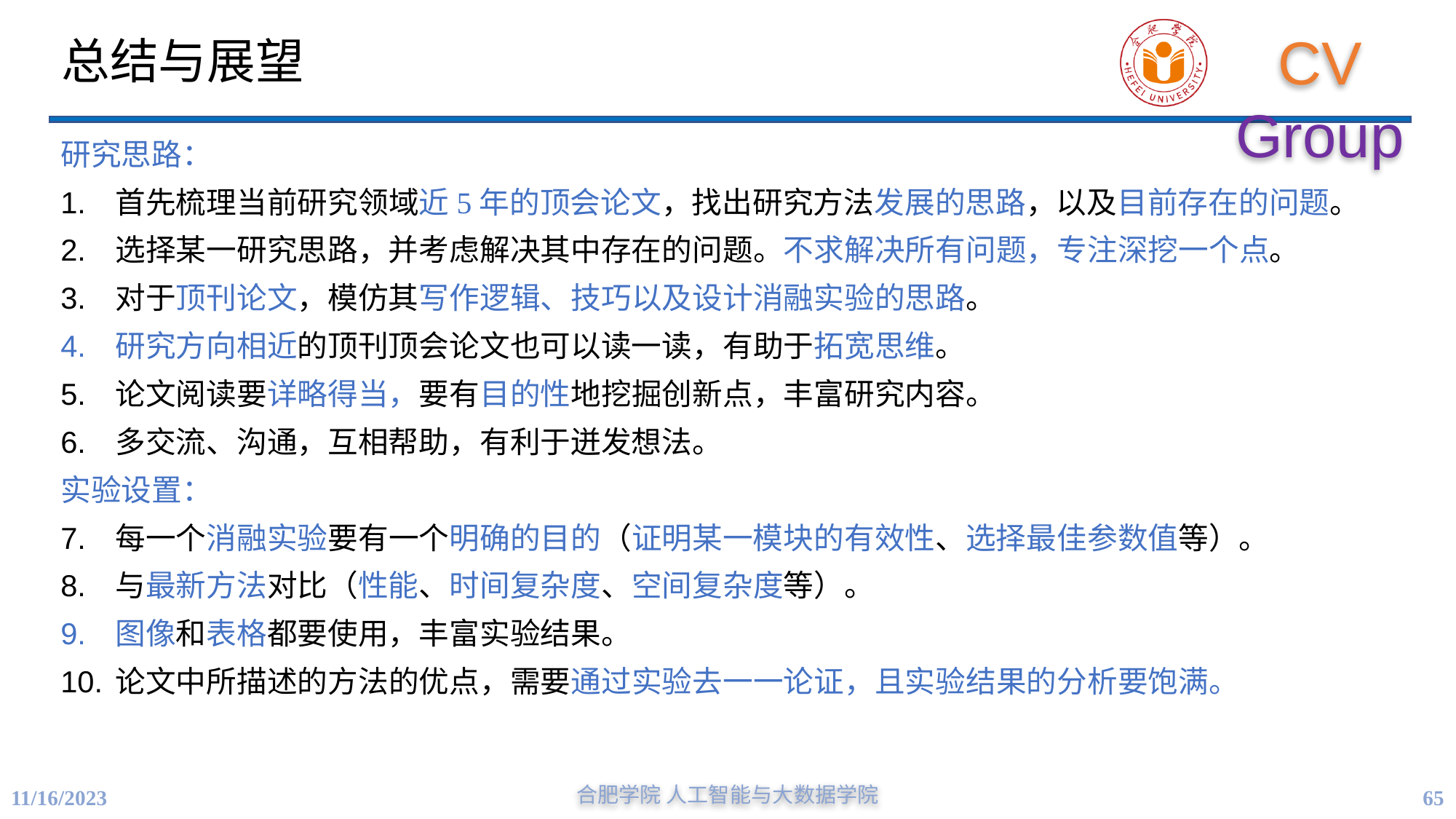

# 总结与展望
研究思路：
首先梳理当前研究领域近5年的顶会论文，找出研究方法发展的思路，以及目前存在的问题。
选择某一研究思路，并考虑解决其中存在的问题。不求解决所有问题，专注深挖一个点。
对于顶刊论文，模仿其写作逻辑、技巧以及设计消融实验的思路。
研究方向相近的顶刊顶会论文也可以读一读，有助于拓宽思维。
论文阅读要详略得当，要有目的性地挖掘创新点，丰富研究内容。
多交流、沟通，互相帮助，有利于迸发想法。
实验设置：
每一个消融实验要有一个明确的目的（证明某一模块的有效性、选择最佳参数值等）。
与最新方法对比（性能、时间复杂度、空间复杂度等）。
图像和表格都要使用，丰富实验结果。
论文中所描述的方法的优点，需要通过实验去一一论证，且实验结果的分析要饱满。

合肥学院 人工智能与大数据学院
65
11/16/2023